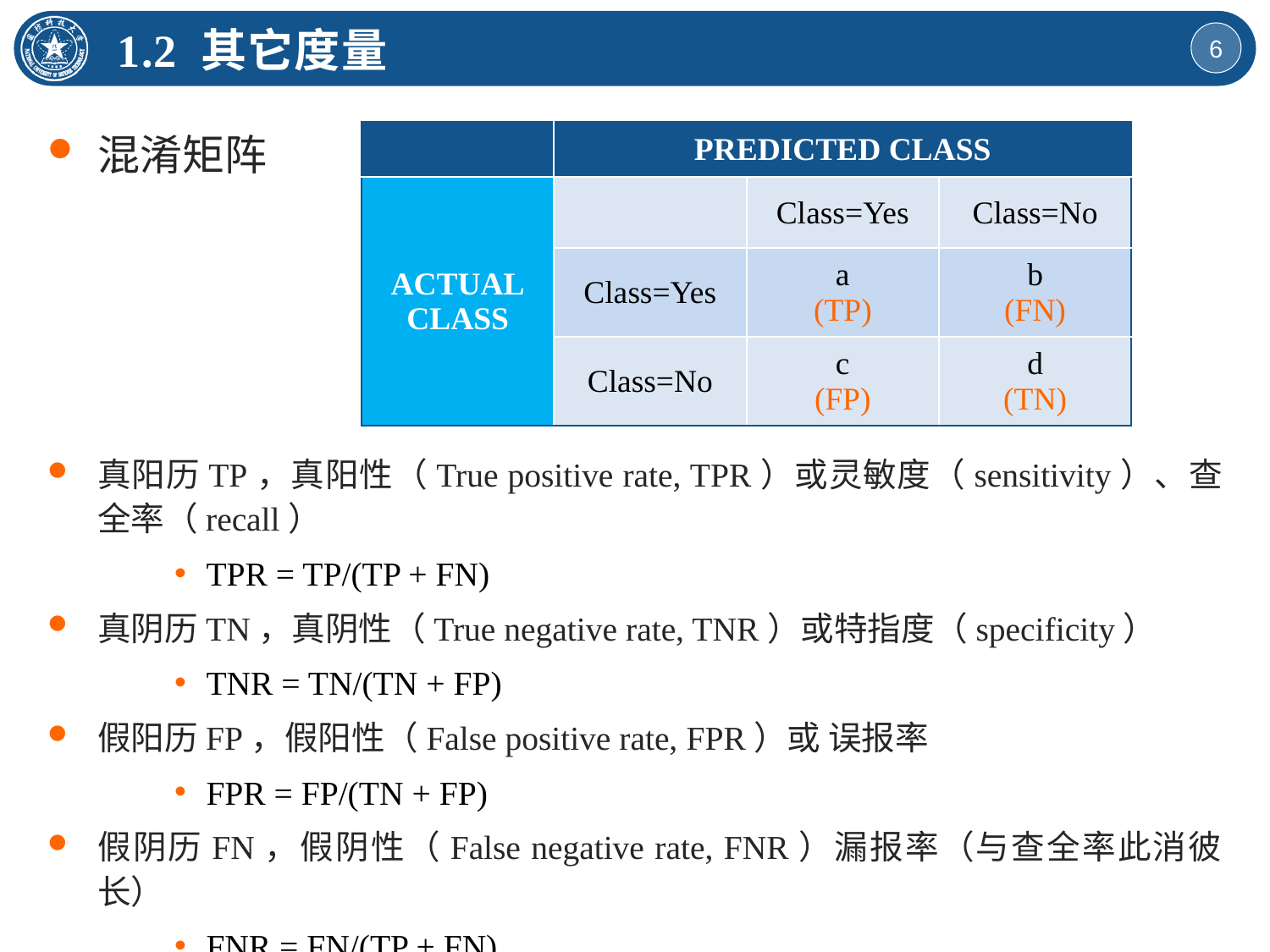

1.2 其它度量
混淆矩阵

真阳历TP，真阳性（True positive rate, TPR）或灵敏度（sensitivity）、查全率（recall）
TPR = TP/(TP + FN)
真阴历TN，真阴性（True negative rate, TNR）或特指度（specificity）
TNR = TN/(TN + FP)
假阳历FP，假阳性（False positive rate, FPR）或 误报率
FPR = FP/(TN + FP)
假阴历FN，假阴性（False negative rate, FNR）漏报率（与查全率此消彼长）
FNR = FN/(TP + FN)
|  | PREDICTED CLASS |  |  |
| --- | --- | --- | --- |
| ACTUAL CLASS |  | Class=Yes | Class=No |
|  | Class=Yes | a (TP) | b (FN) |
|  | Class=No | c (FP) | d (TN) |